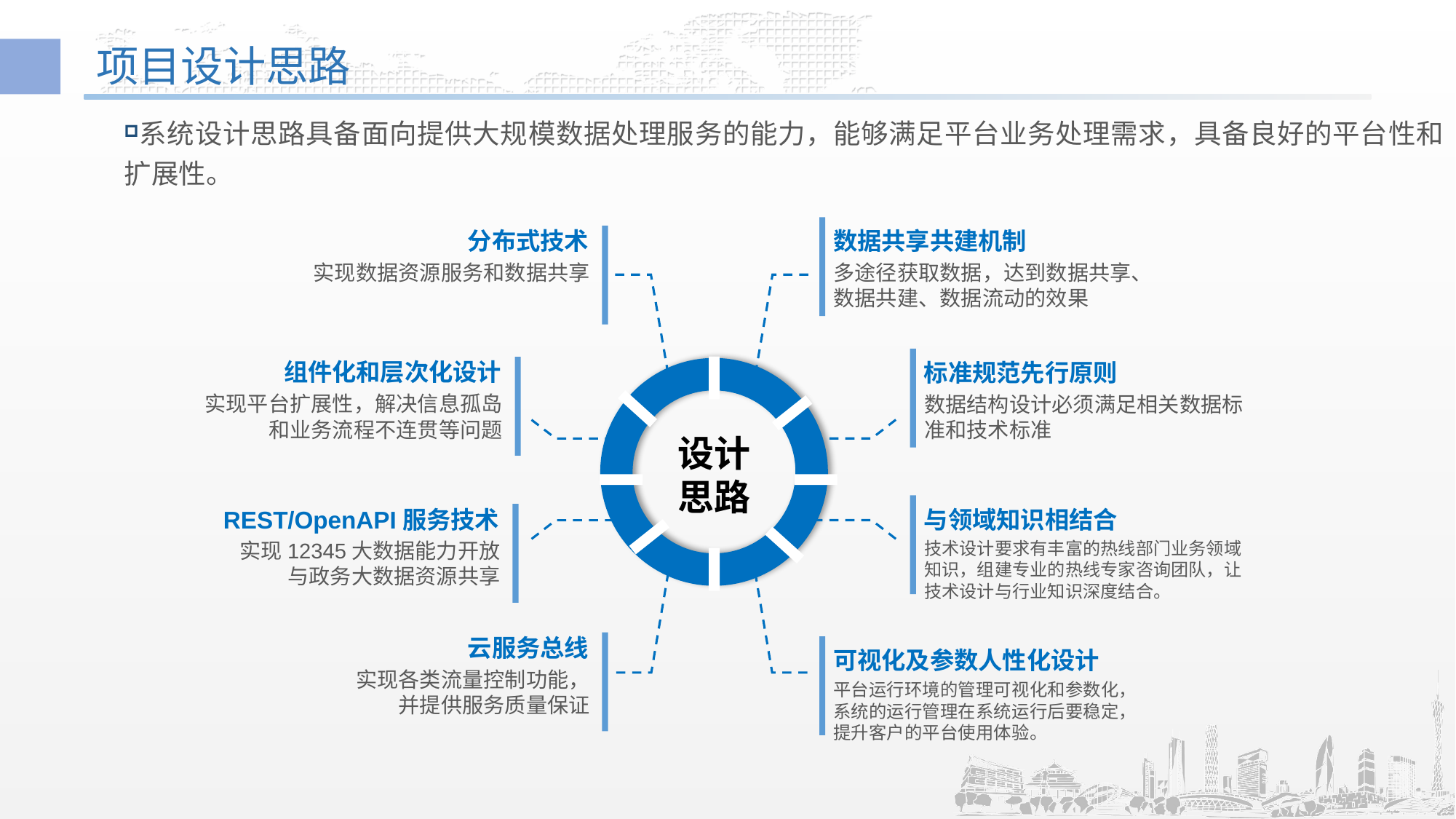

# 项目设计思路
系统设计思路具备面向提供大规模数据处理服务的能力，能够满足平台业务处理需求，具备良好的平台性和扩展性。
分布式技术

实现数据资源服务和数据共享
数据共享共建机制

多途径获取数据，达到数据共享、数据共建、数据流动的效果

组件化和层次化设计

实现平台扩展性，解决信息孤岛和业务流程不连贯等问题
标准规范先行原则

数据结构设计必须满足相关数据标准和技术标准

设计思路
REST/OpenAPI服务技术

实现12345大数据能力开放与政务大数据资源共享
与领域知识相结合

技术设计要求有丰富的热线部门业务领域知识，组建专业的热线专家咨询团队，让技术设计与行业知识深度结合。

云服务总线

实现各类流量控制功能，并提供服务质量保证
可视化及参数人性化设计

平台运行环境的管理可视化和参数化，系统的运行管理在系统运行后要稳定，提升客户的平台使用体验。